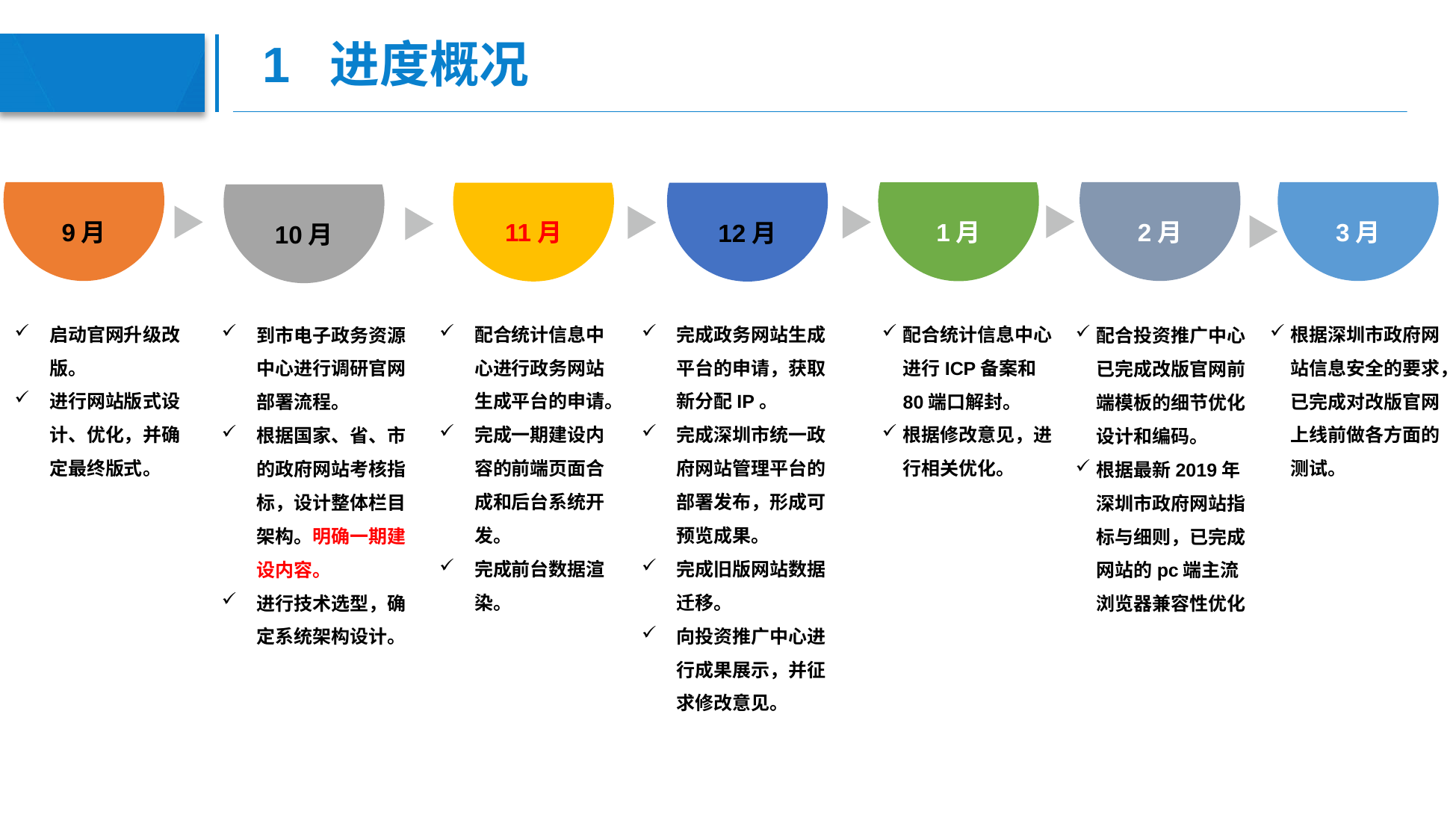

# 1  进度概况
9月
2月
3月
1月
11月
12月
10月

启动官网升级改版。
进行网站版式设计、优化，并确定最终版式。
配合统计信息中心进行政务网站生成平台的申请。
完成一期建设内容的前端页面合成和后台系统开发。
完成前台数据渲染。

完成政务网站生成平台的申请，获取新分配IP。
完成深圳市统一政府网站管理平台的部署发布，形成可预览成果。
完成旧版网站数据迁移。
向投资推广中心进行成果展示，并征求修改意见。

配合统计信息中心进行ICP备案和80端口解封。
根据修改意见，进行相关优化。

根据深圳市政府网站信息安全的要求，已完成对改版官网上线前做各方面的测试。

到市电子政务资源中心进行调研官网部署流程。
根据国家、省、市的政府网站考核指标，设计整体栏目架构。明确一期建设内容。
进行技术选型，确定系统架构设计。

配合投资推广中心已完成改版官网前端模板的细节优化设计和编码。
根据最新2019年深圳市政府网站指标与细则，已完成网站的pc端主流浏览器兼容性优化